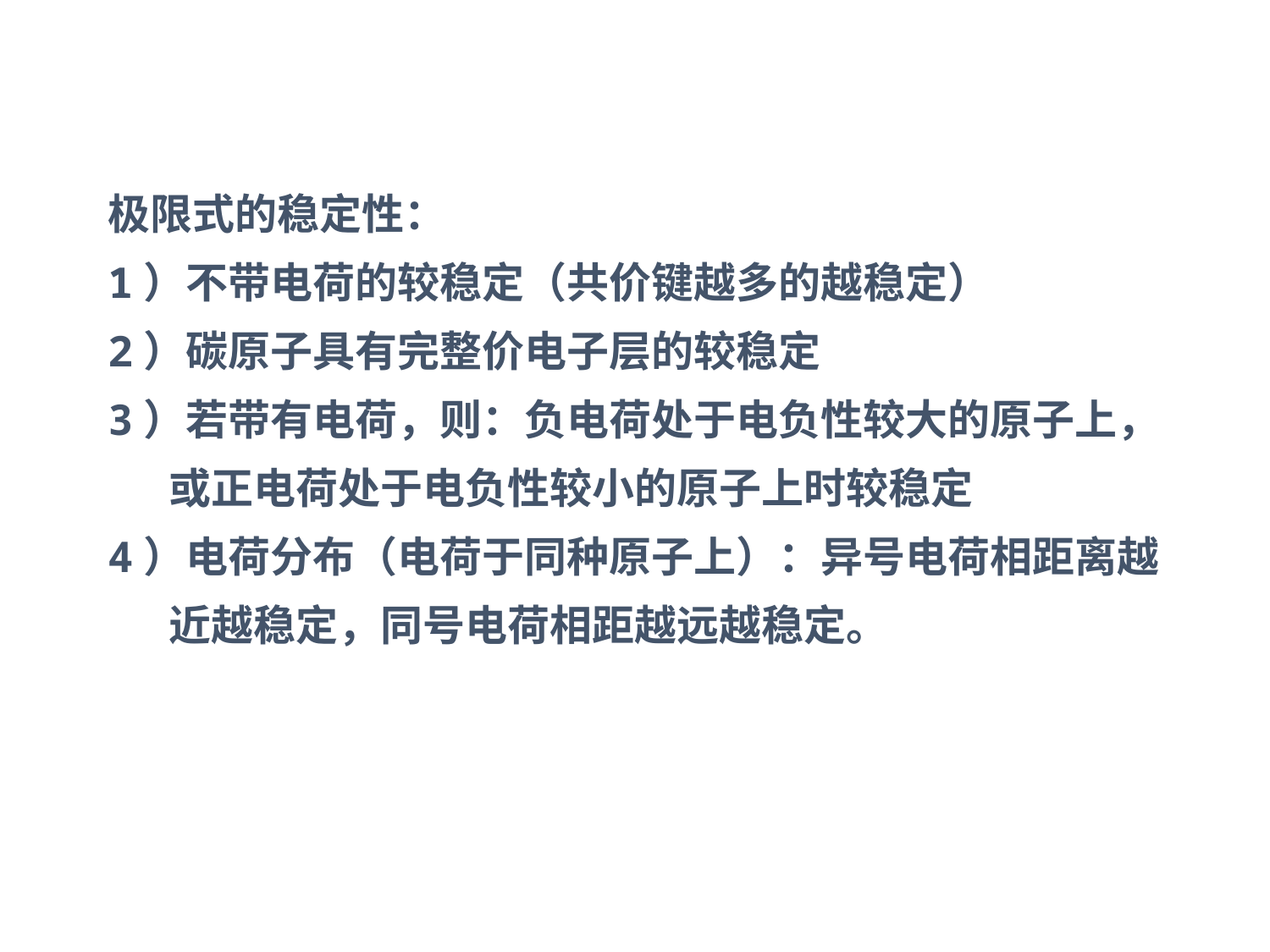

极限式的稳定性：
1）不带电荷的较稳定（共价键越多的越稳定）
2）碳原子具有完整价电子层的较稳定
3）若带有电荷，则：负电荷处于电负性较大的原子上，或正电荷处于电负性较小的原子上时较稳定
4）电荷分布（电荷于同种原子上）：异号电荷相距离越近越稳定，同号电荷相距越远越稳定。